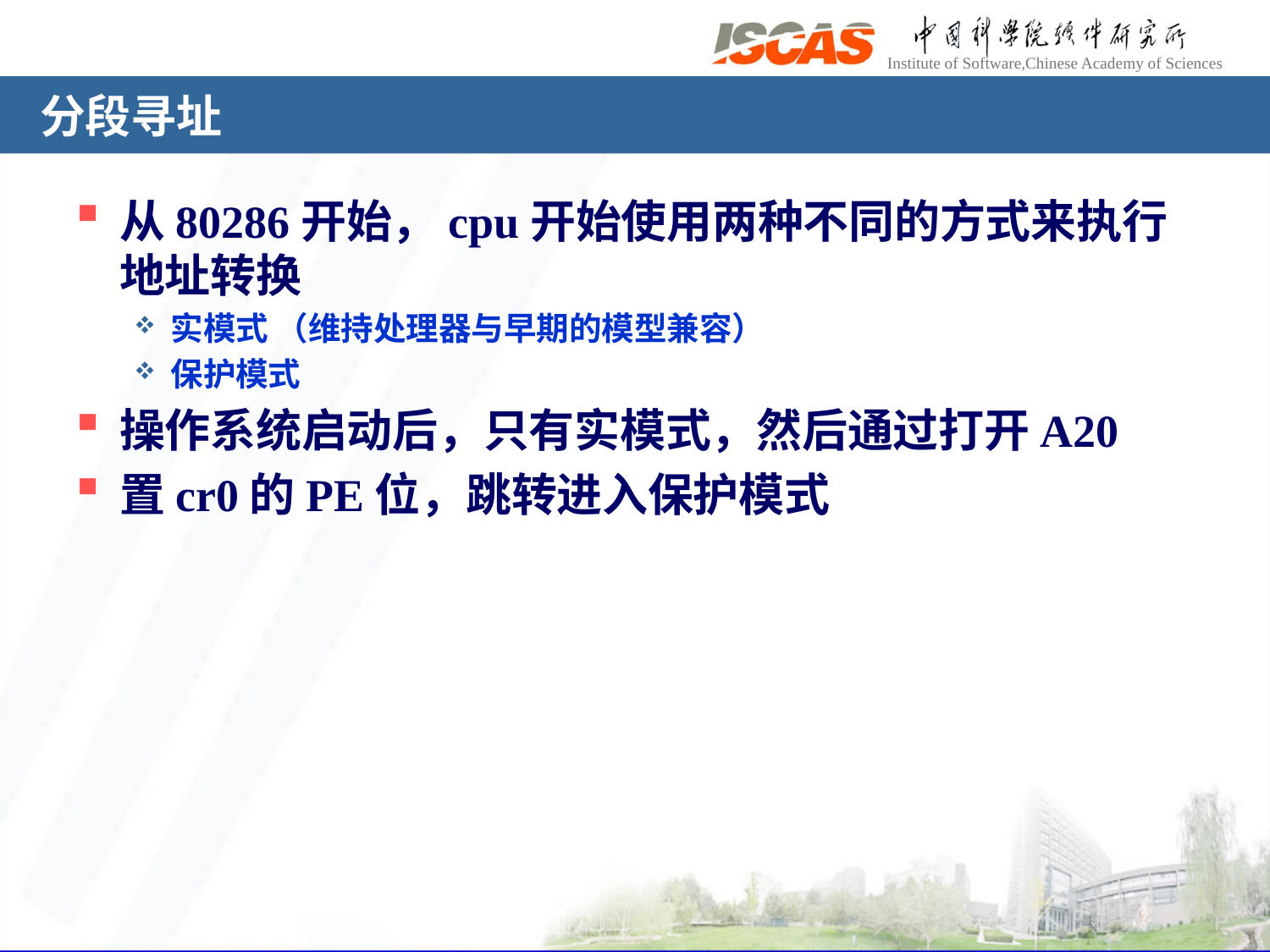

# 分段寻址
从80286开始，cpu开始使用两种不同的方式来执行地址转换
实模式 （维持处理器与早期的模型兼容）
保护模式
操作系统启动后，只有实模式，然后通过打开A20
置cr0的PE位，跳转进入保护模式